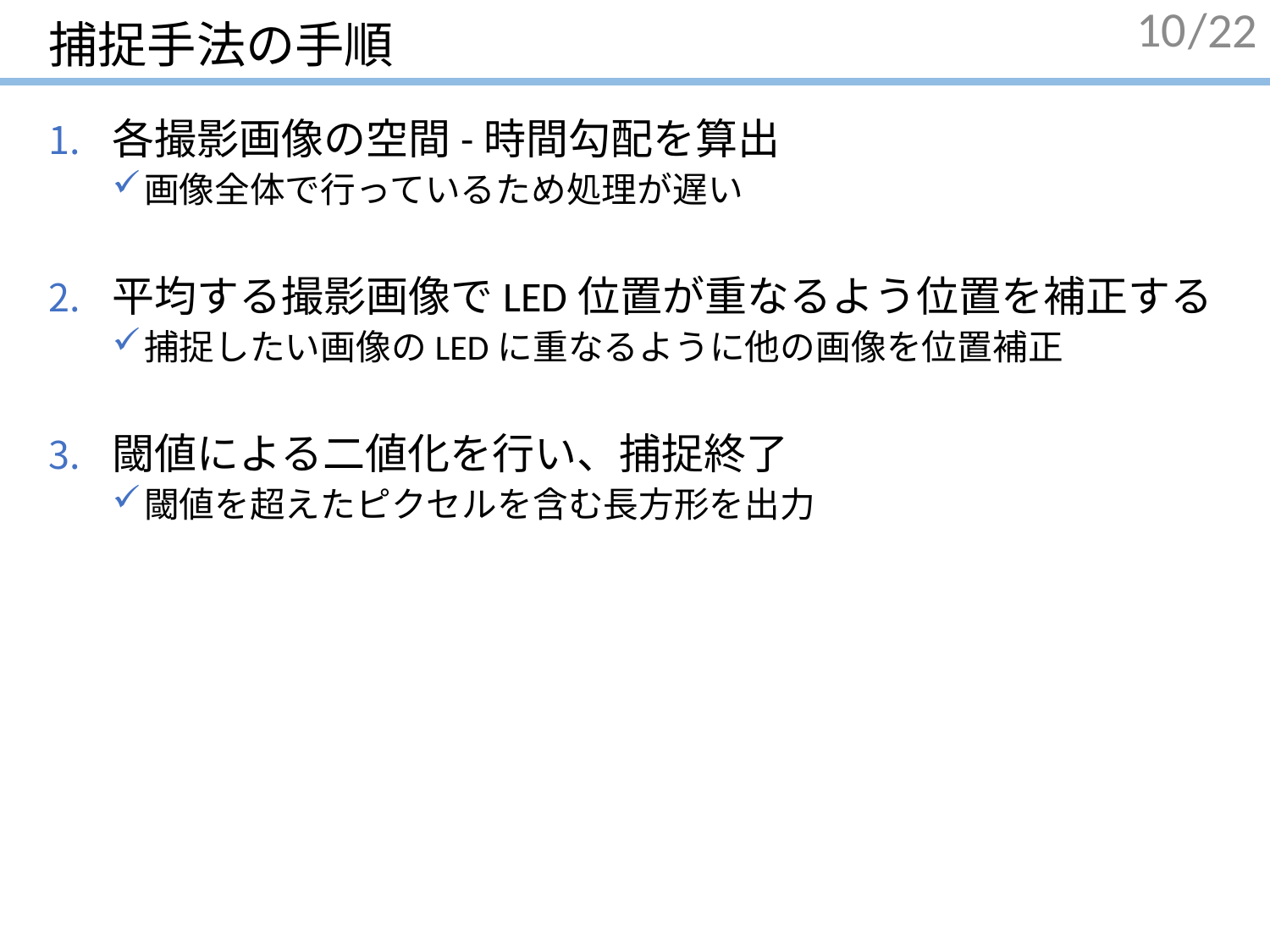

# 捕捉手法の手順
10
各撮影画像の空間-時間勾配を算出
画像全体で行っているため処理が遅い

平均する撮影画像でLED位置が重なるよう位置を補正する
捕捉したい画像のLEDに重なるように他の画像を位置補正

閾値による二値化を行い、捕捉終了
閾値を超えたピクセルを含む長方形を出力